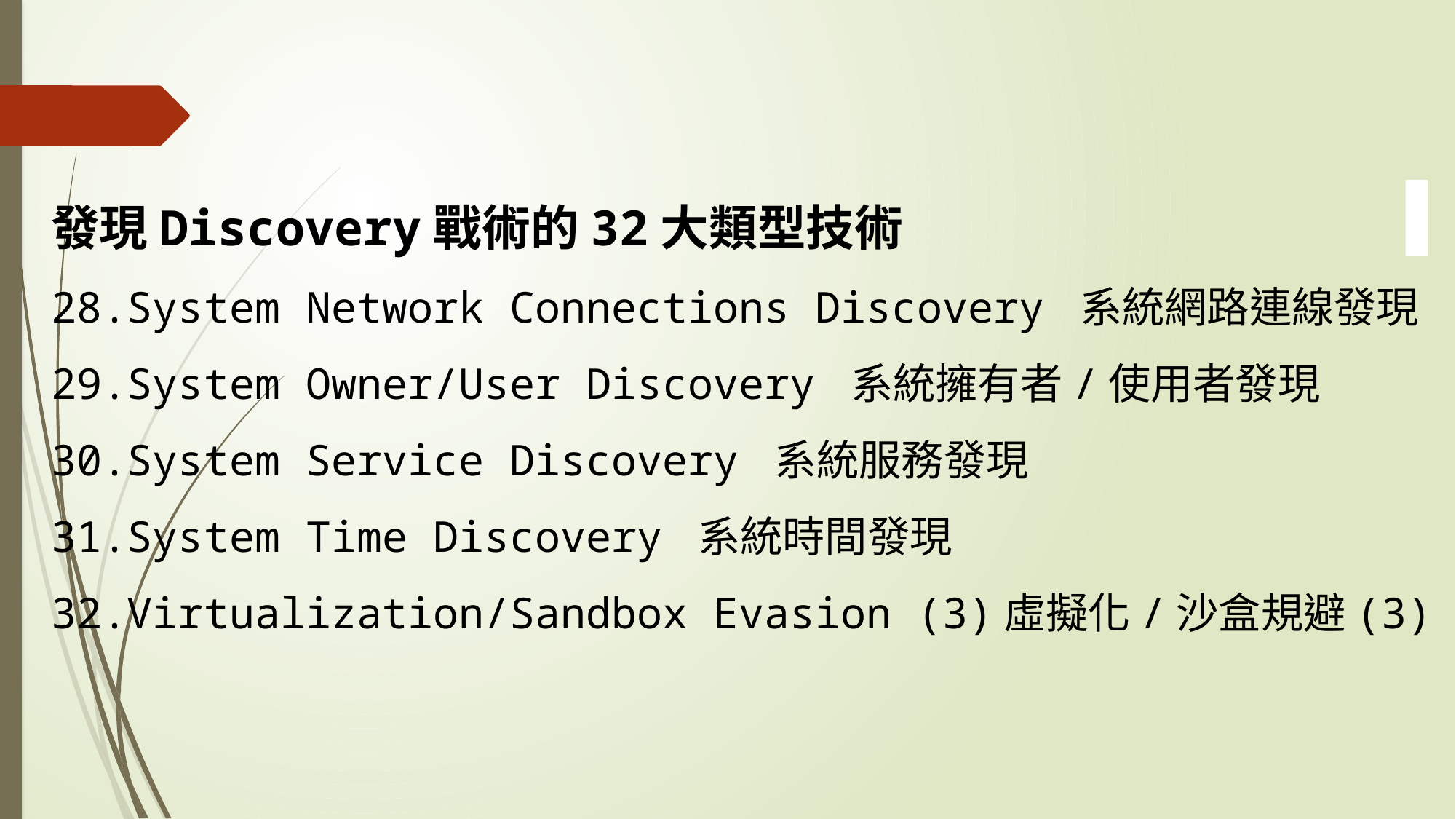

發現Discovery戰術的32大類型技術
System Network Connections Discovery 系統網路連線發現
System Owner/User Discovery 系統擁有者/使用者發現
System Service Discovery 系統服務發現
System Time Discovery 系統時間發現
Virtualization/Sandbox Evasion (3)虛擬化/沙盒規避(3)